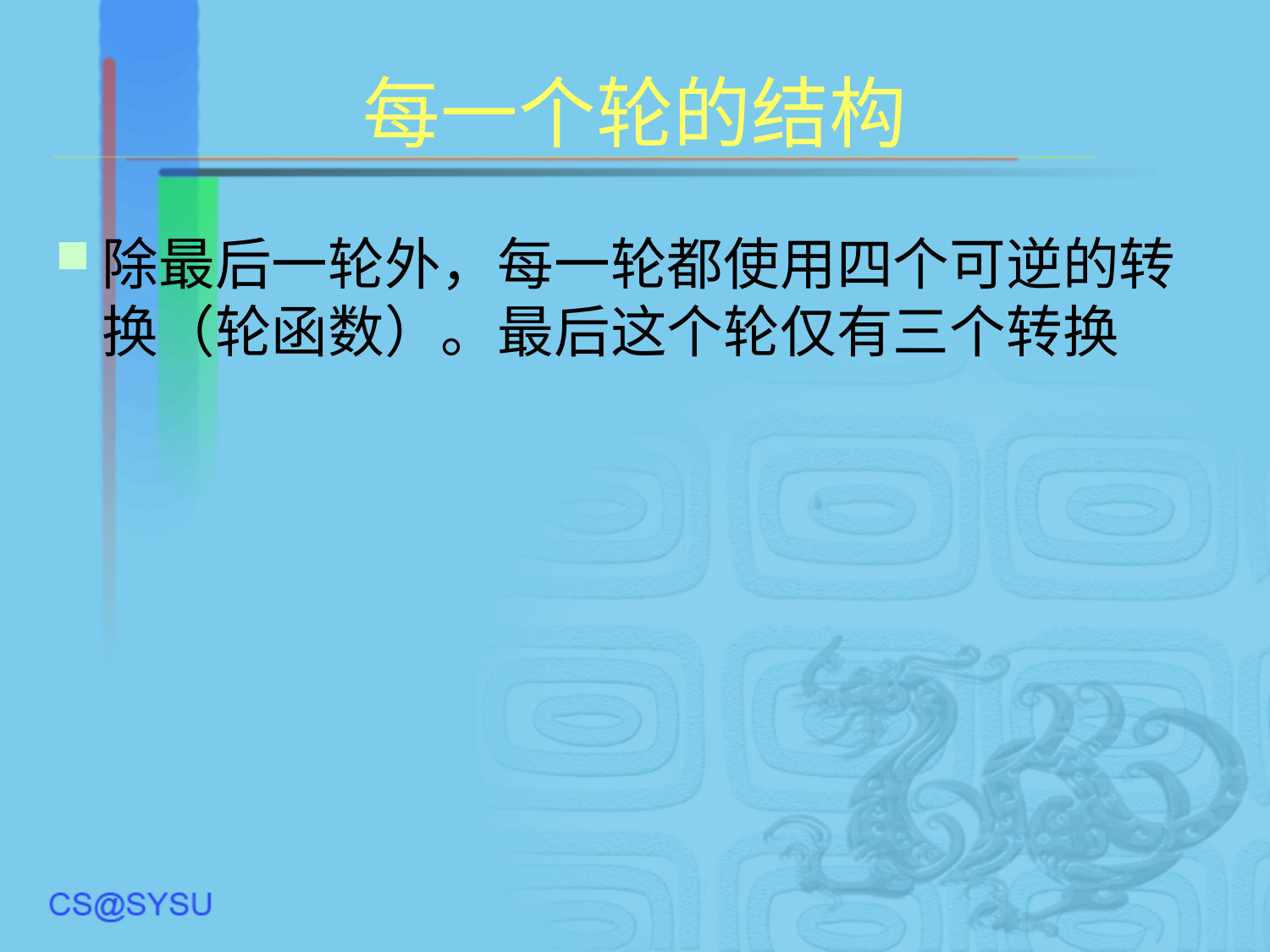

# 每一个轮的结构
除最后一轮外，每一轮都使用四个可逆的转换（轮函数）。最后这个轮仅有三个转换